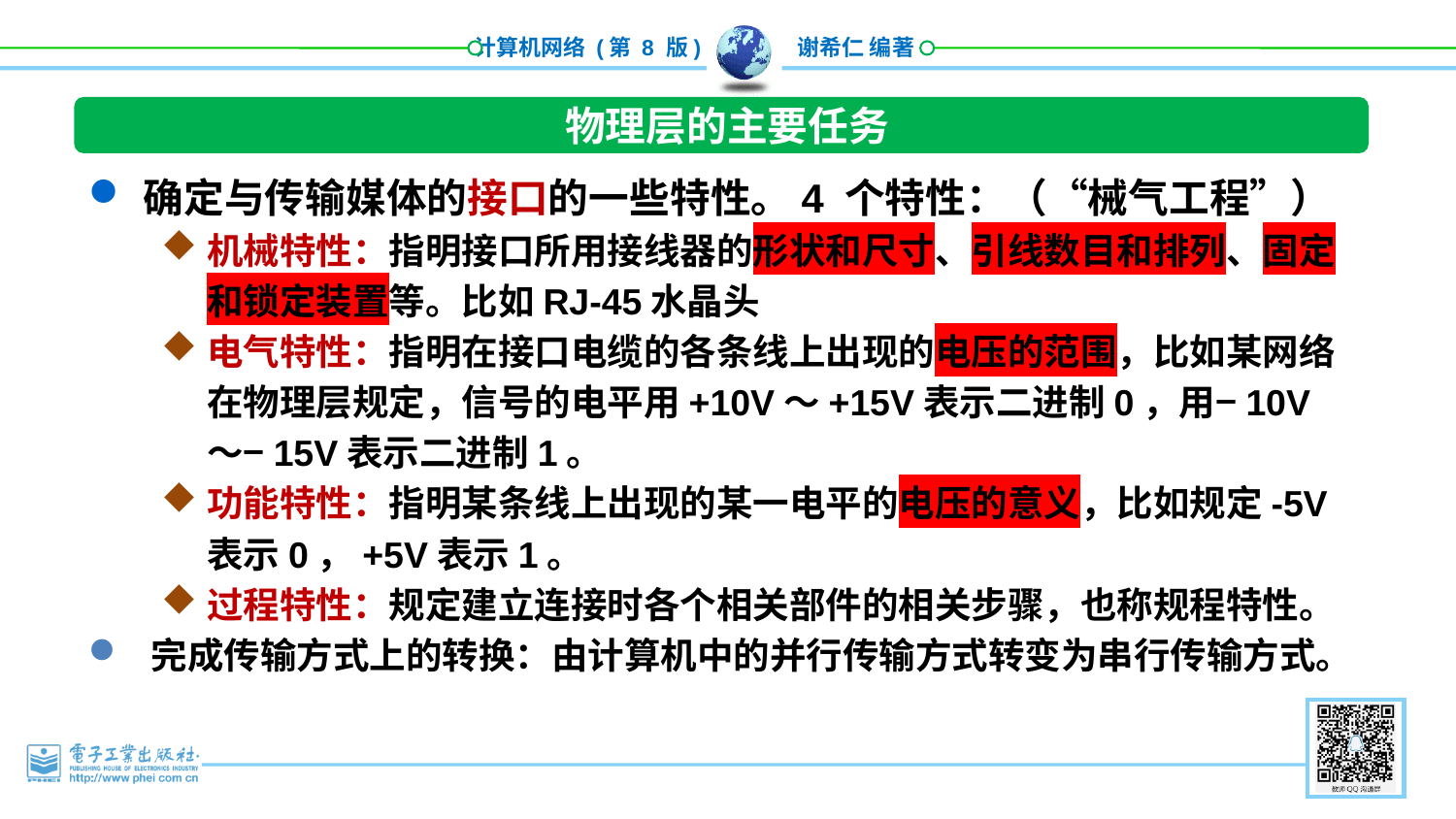

物理层的主要任务
确定与传输媒体的接口的一些特性。4 个特性：（“械气工程”）
机械特性：指明接口所用接线器的形状和尺寸、引线数目和排列、固定和锁定装置等。比如RJ-45水晶头
电气特性：指明在接口电缆的各条线上出现的电压的范围，比如某网络在物理层规定，信号的电平用+10V～+15V表示二进制0，用−10V～−15V表示二进制1。
功能特性：指明某条线上出现的某一电平的电压的意义，比如规定-5V表示0，+5V表示1。
过程特性：规定建立连接时各个相关部件的相关步骤，也称规程特性。
 完成传输方式上的转换：由计算机中的并行传输方式转变为串行传输方式。